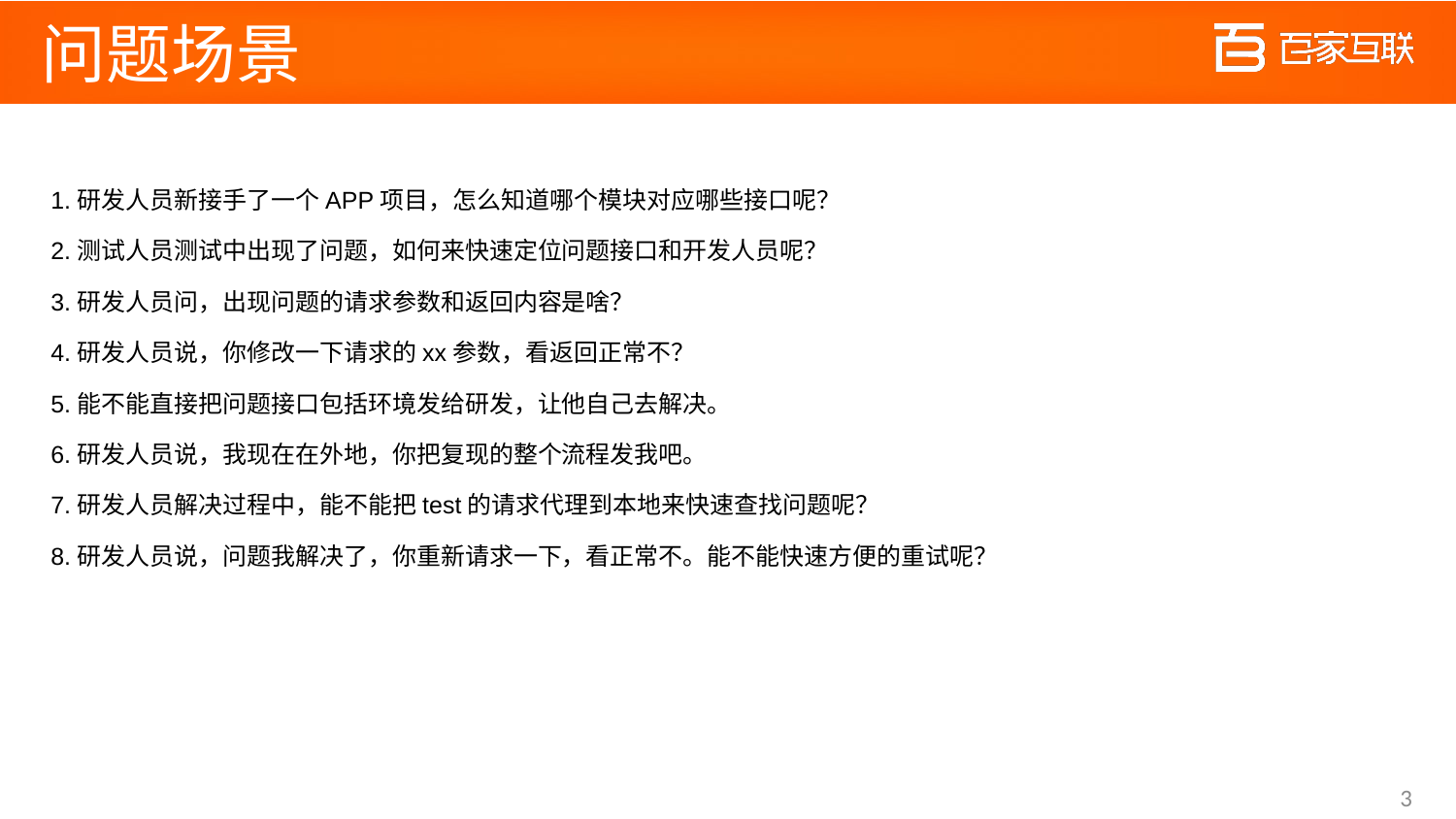

# 问题场景

1.研发人员新接手了一个APP项目，怎么知道哪个模块对应哪些接口呢？
2.测试人员测试中出现了问题，如何来快速定位问题接口和开发人员呢？
3.研发人员问，出现问题的请求参数和返回内容是啥？
4.研发人员说，你修改一下请求的xx参数，看返回正常不？
5.能不能直接把问题接口包括环境发给研发，让他自己去解决。
6.研发人员说，我现在在外地，你把复现的整个流程发我吧。
7.研发人员解决过程中，能不能把test的请求代理到本地来快速查找问题呢？
8.研发人员说，问题我解决了，你重新请求一下，看正常不。能不能快速方便的重试呢？
3